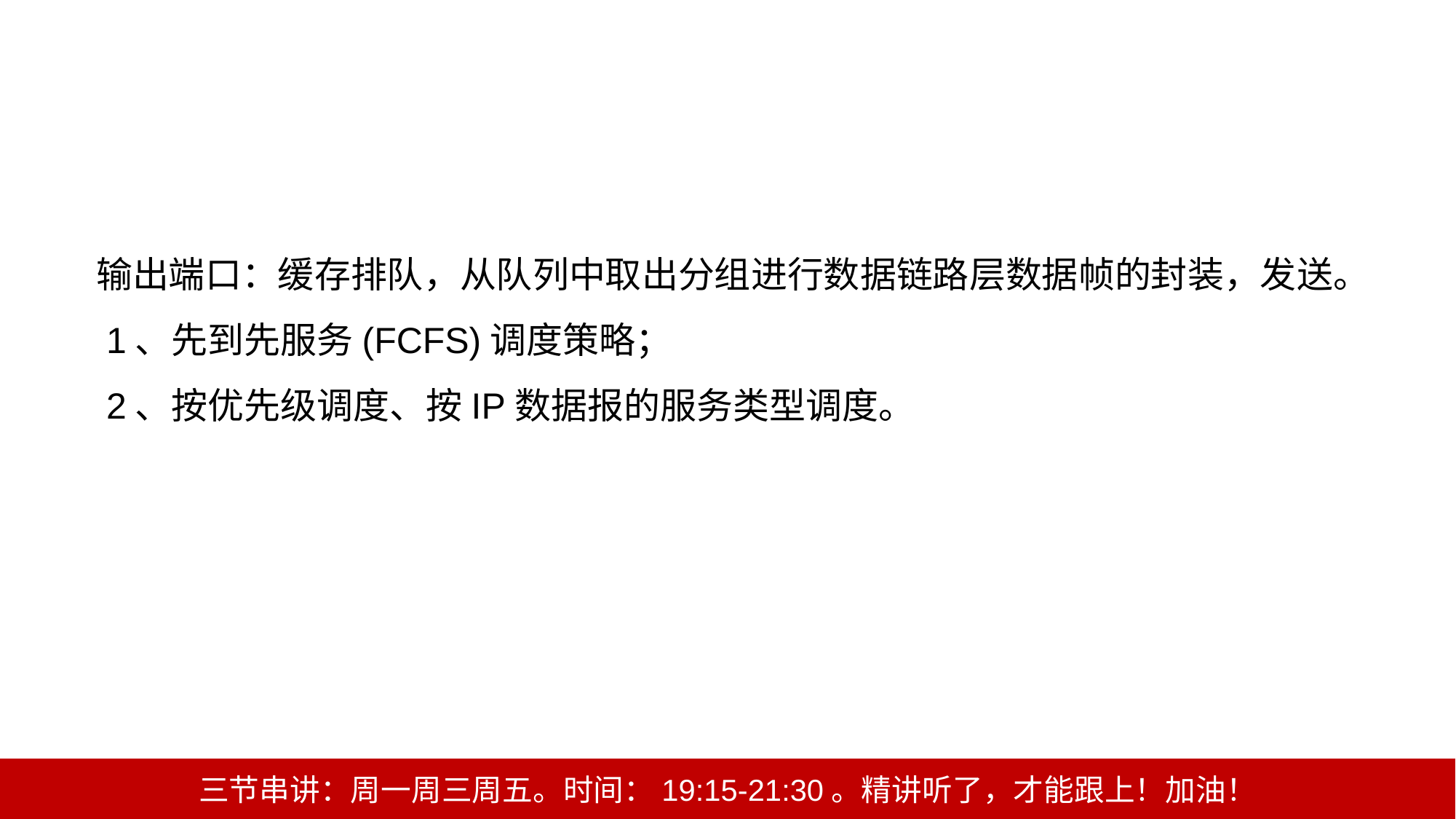

输出端口：缓存排队，从队列中取出分组进行数据链路层数据帧的封装，发送。
 1、先到先服务(FCFS)调度策略；
 2、按优先级调度、按IP数据报的服务类型调度。
三节串讲：周一周三周五。时间：19:15-21:30。精讲听了，才能跟上！加油！